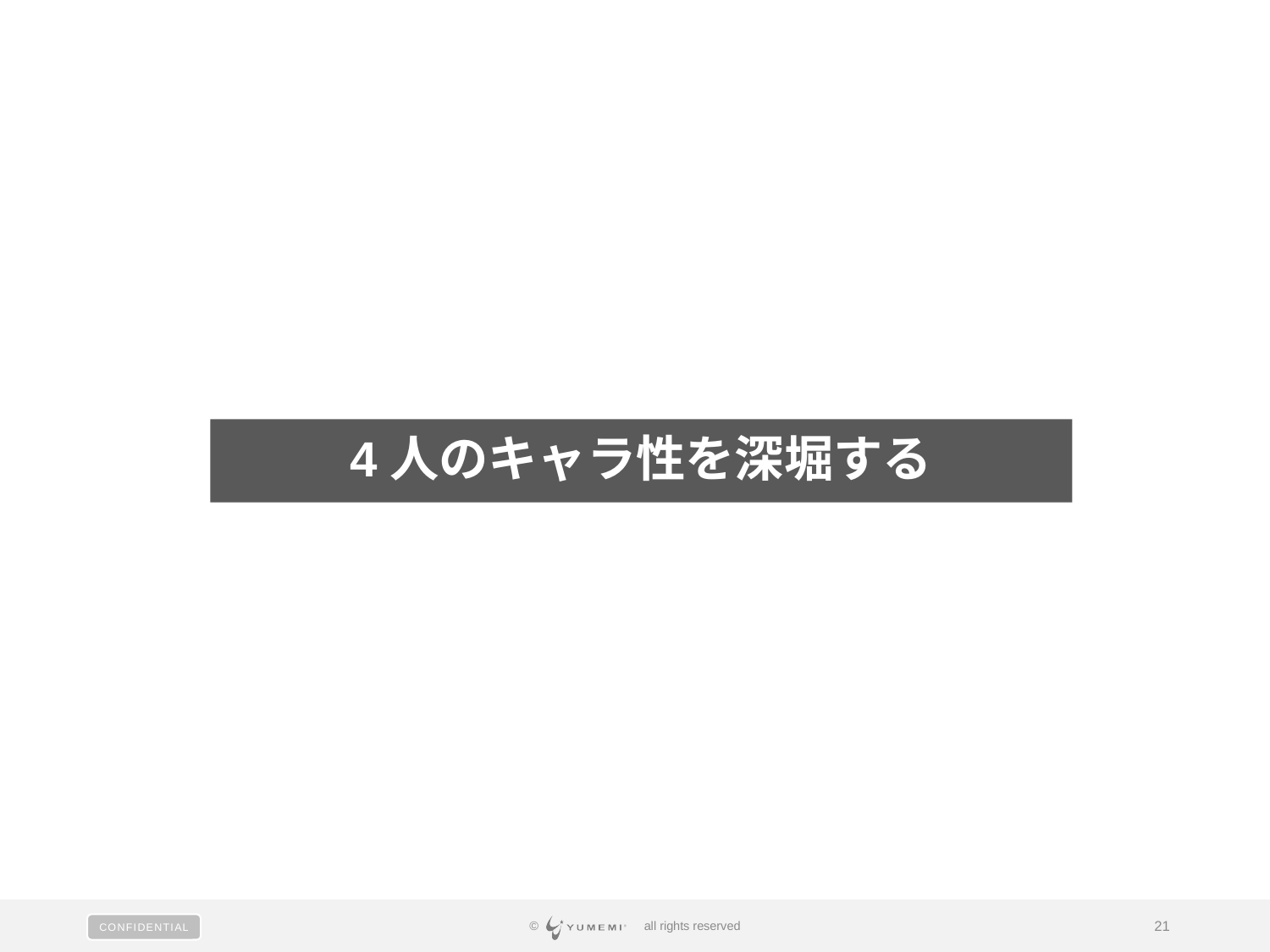

4人のキャラ性を深堀する
©                         　 all rights reserved
21